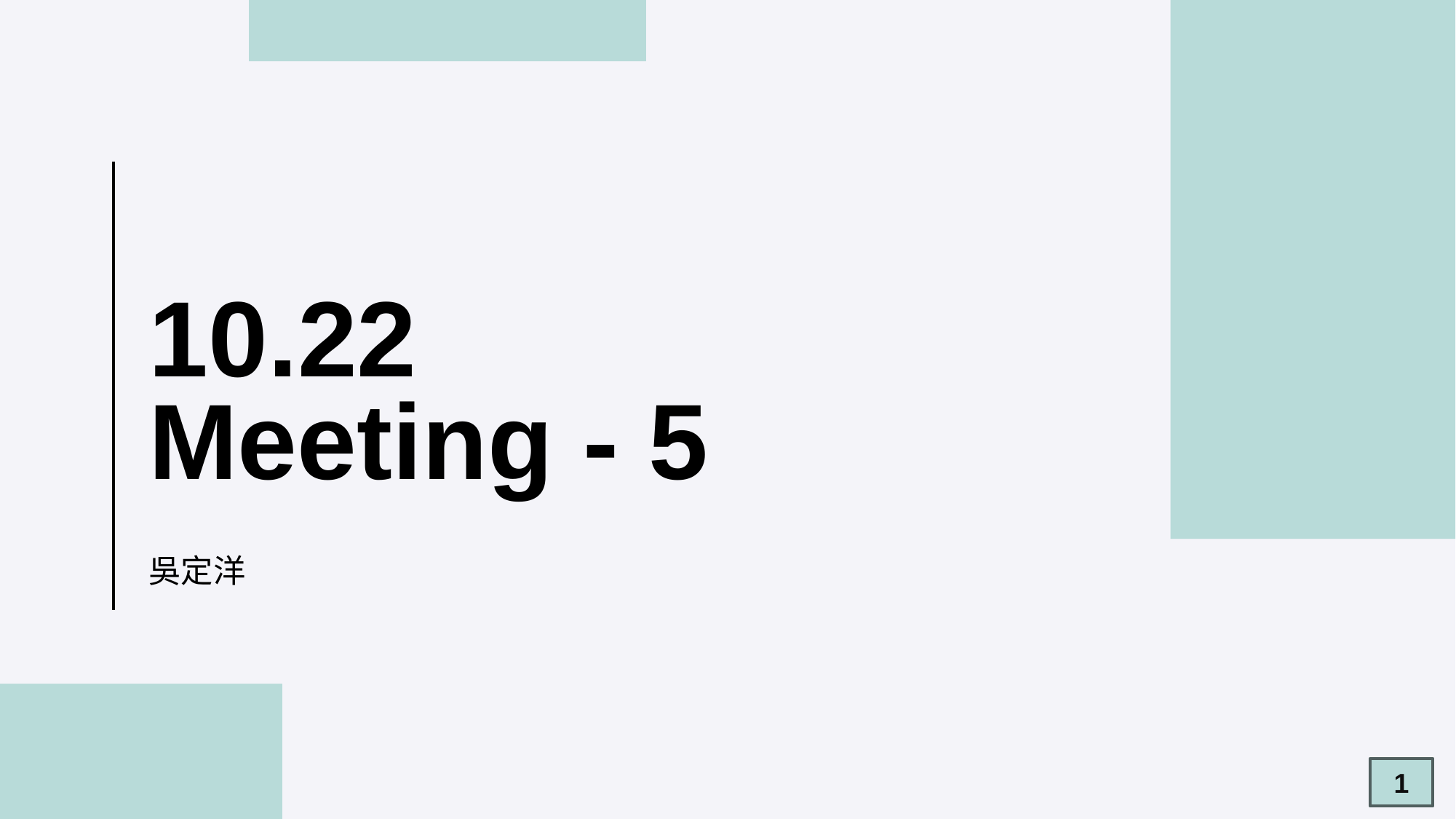

# 10.22 Meeting - 5
吳定洋

1